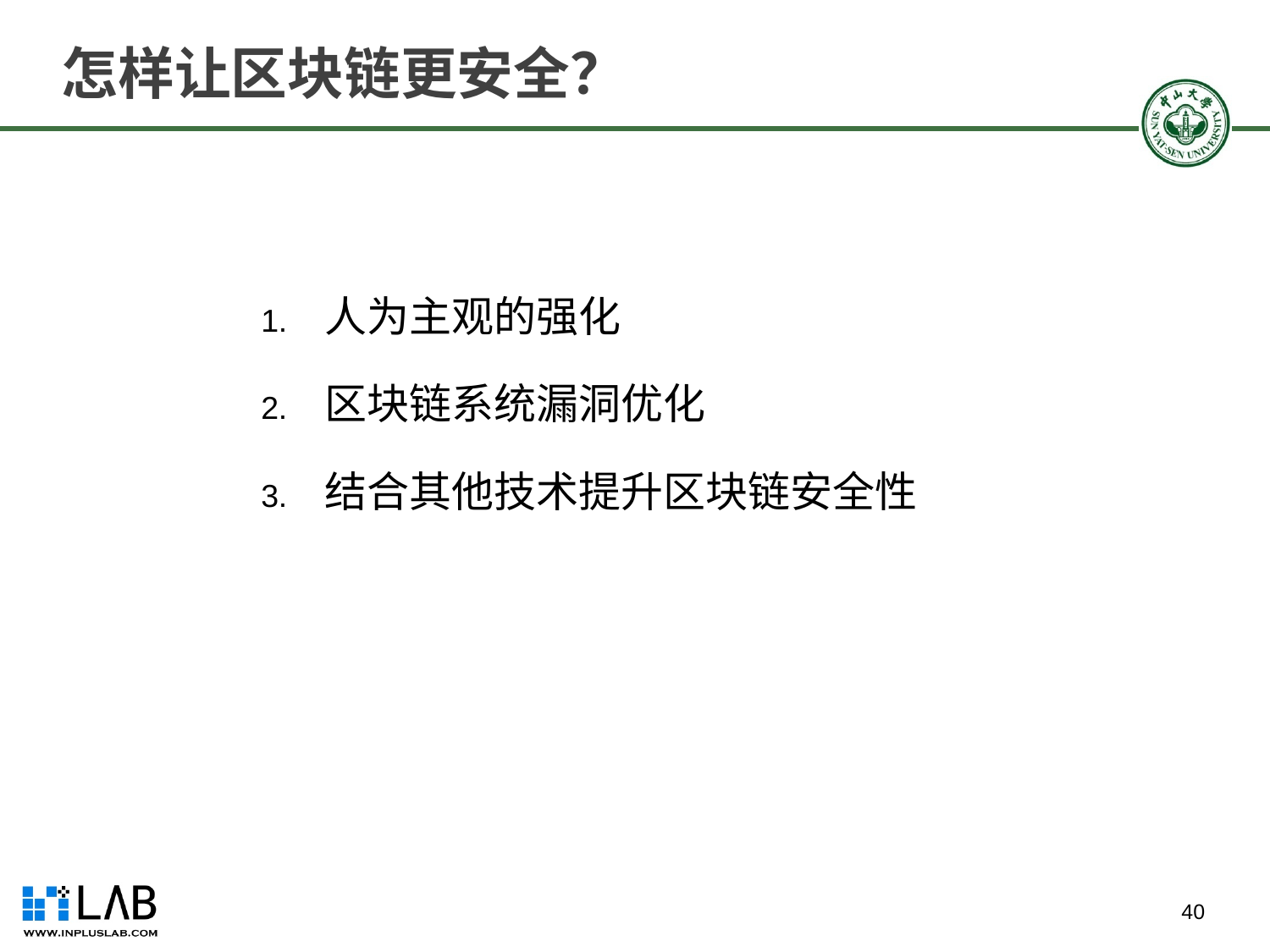

怎样让区块链更安全？
#
人为主观的强化
区块链系统漏洞优化
结合其他技术提升区块链安全性